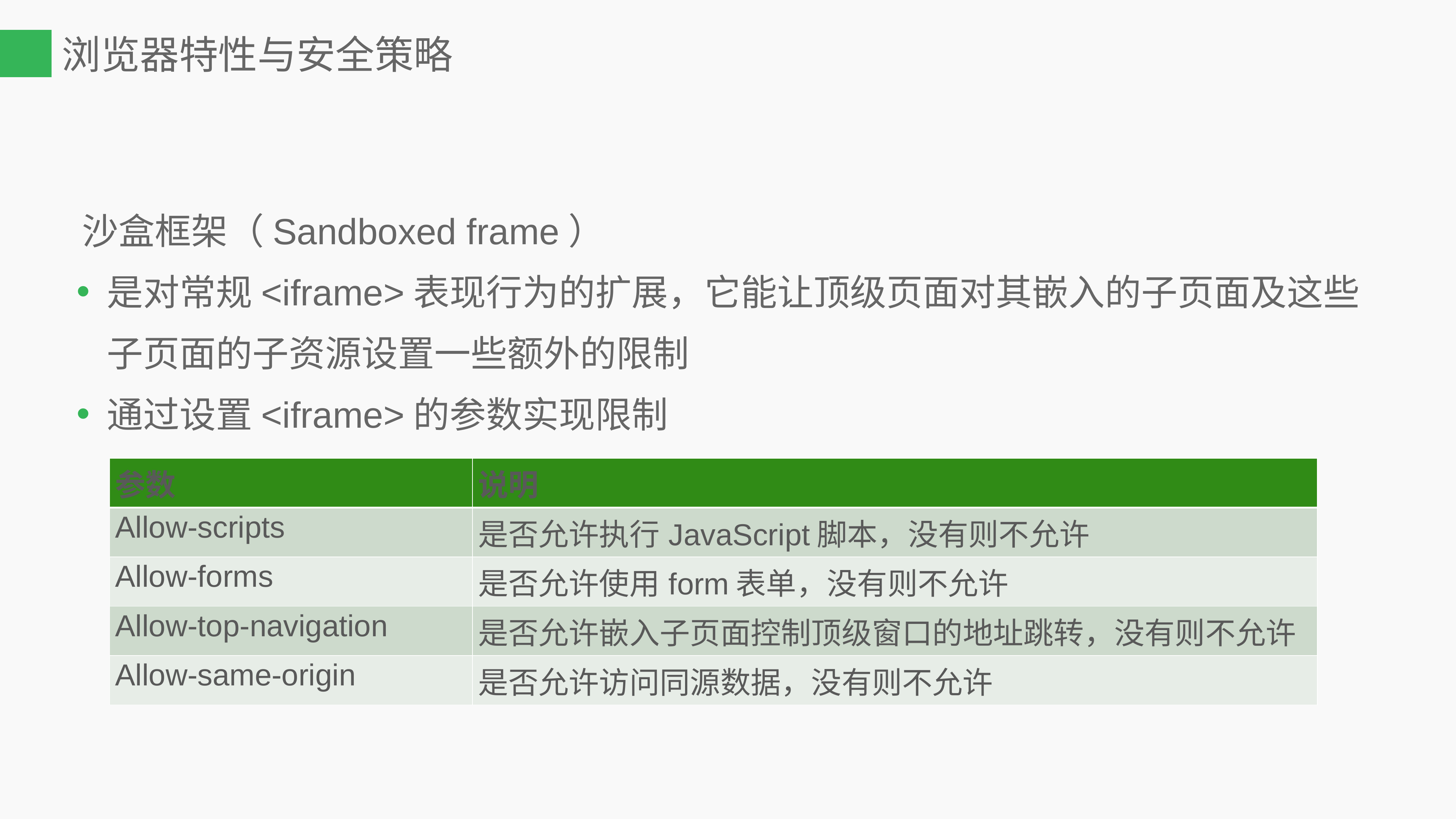

# 浏览器特性与安全策略
 沙盒框架（Sandboxed frame）
是对常规<iframe>表现行为的扩展，它能让顶级页面对其嵌入的子页面及这些子页面的子资源设置一些额外的限制
通过设置<iframe>的参数实现限制
| 参数 | 说明 |
| --- | --- |
| Allow-scripts | 是否允许执行JavaScript脚本，没有则不允许 |
| Allow-forms | 是否允许使用form表单，没有则不允许 |
| Allow-top-navigation | 是否允许嵌入子页面控制顶级窗口的地址跳转，没有则不允许 |
| Allow-same-origin | 是否允许访问同源数据，没有则不允许 |